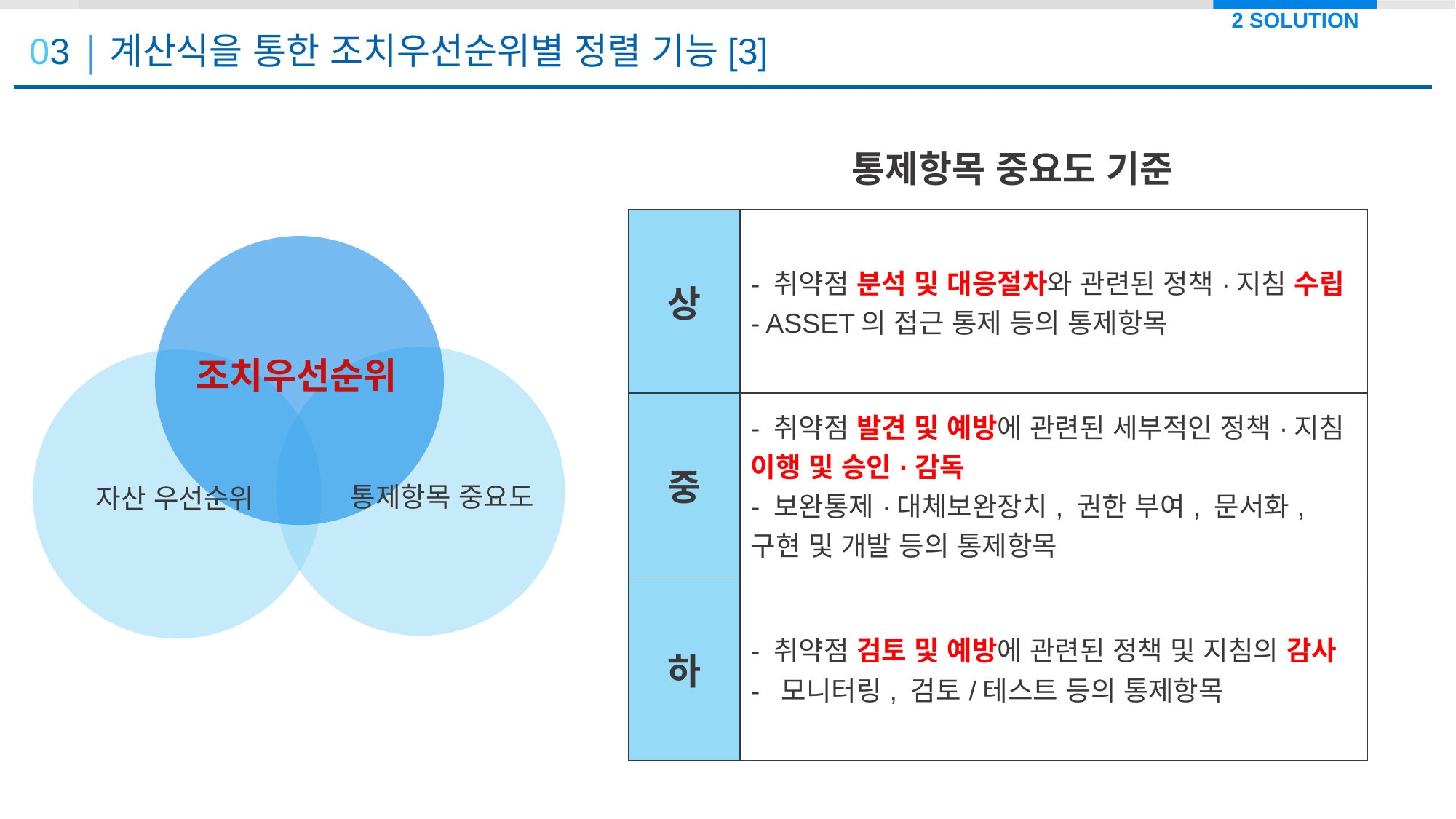

2 SOLUTION
03   계산식을 통한 조치우선순위별 정렬 기능[3]
PROBLEM
통제항목 중요도 기준
| 상 | - 취약점 분석 및 대응절차와 관련된 정책·지침 수립 - ASSET의 접근 통제 등의 통제항목 |
| --- | --- |
| 중 | - 취약점 발견 및 예방에 관련된 세부적인 정책·지침 이행 및 승인·감독 - 보완통제·대체보완장치, 권한 부여, 문서화, 구현 및 개발 등의 통제항목 |
| 하 | - 취약점 검토 및 예방에 관련된 정책 및 지침의 감사 - 모니터링, 검토/테스트 등의 통제항목 |

조치우선순위

통제항목 중요도
자산 우선순위